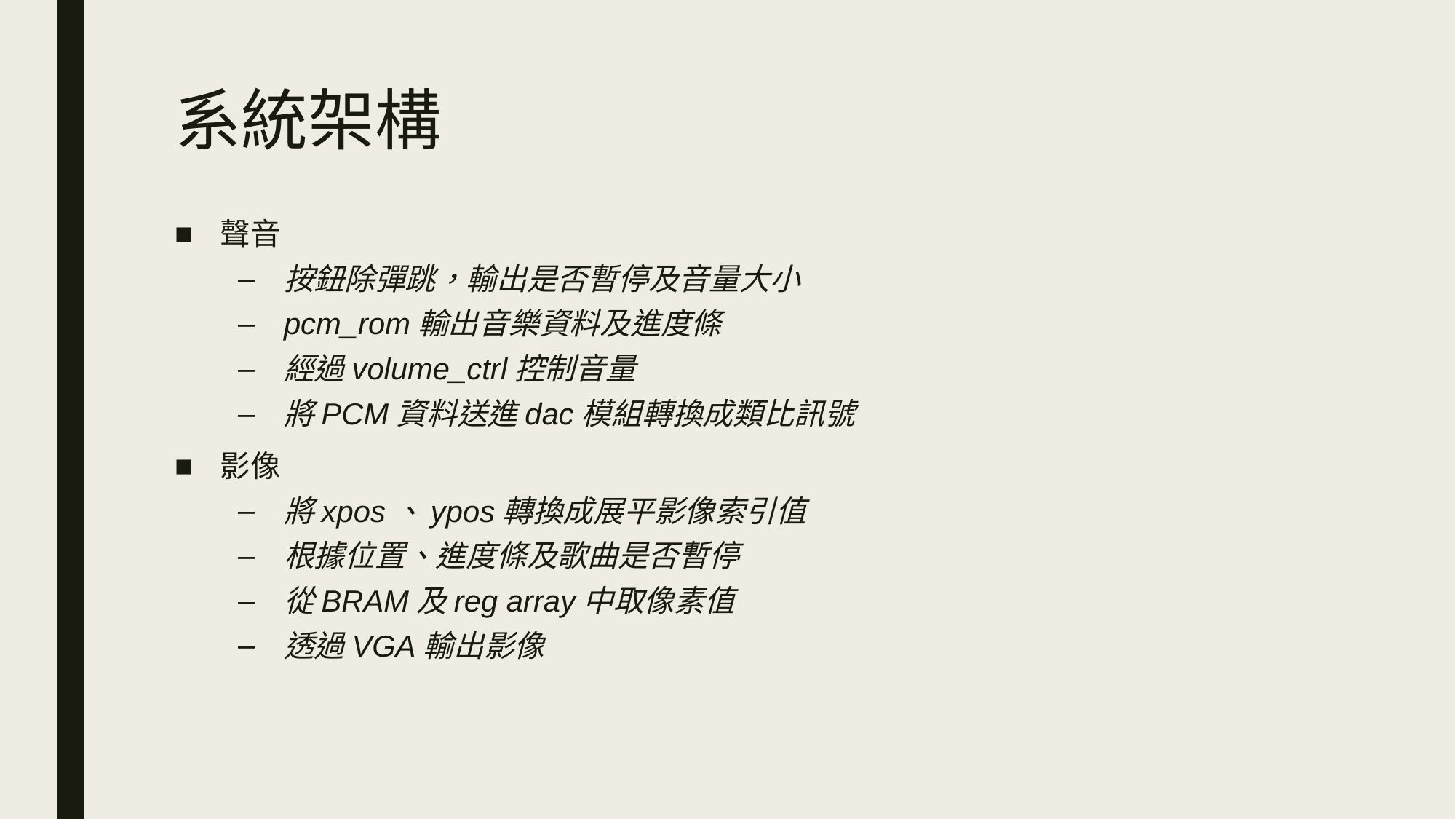

# 系統架構
聲音
按鈕除彈跳，輸出是否暫停及音量大小
pcm_rom輸出音樂資料及進度條
經過volume_ctrl控制音量
將PCM資料送進dac模組轉換成類比訊號
影像
將xpos、ypos轉換成展平影像索引值
根據位置、進度條及歌曲是否暫停
從BRAM及reg array中取像素值
透過VGA輸出影像